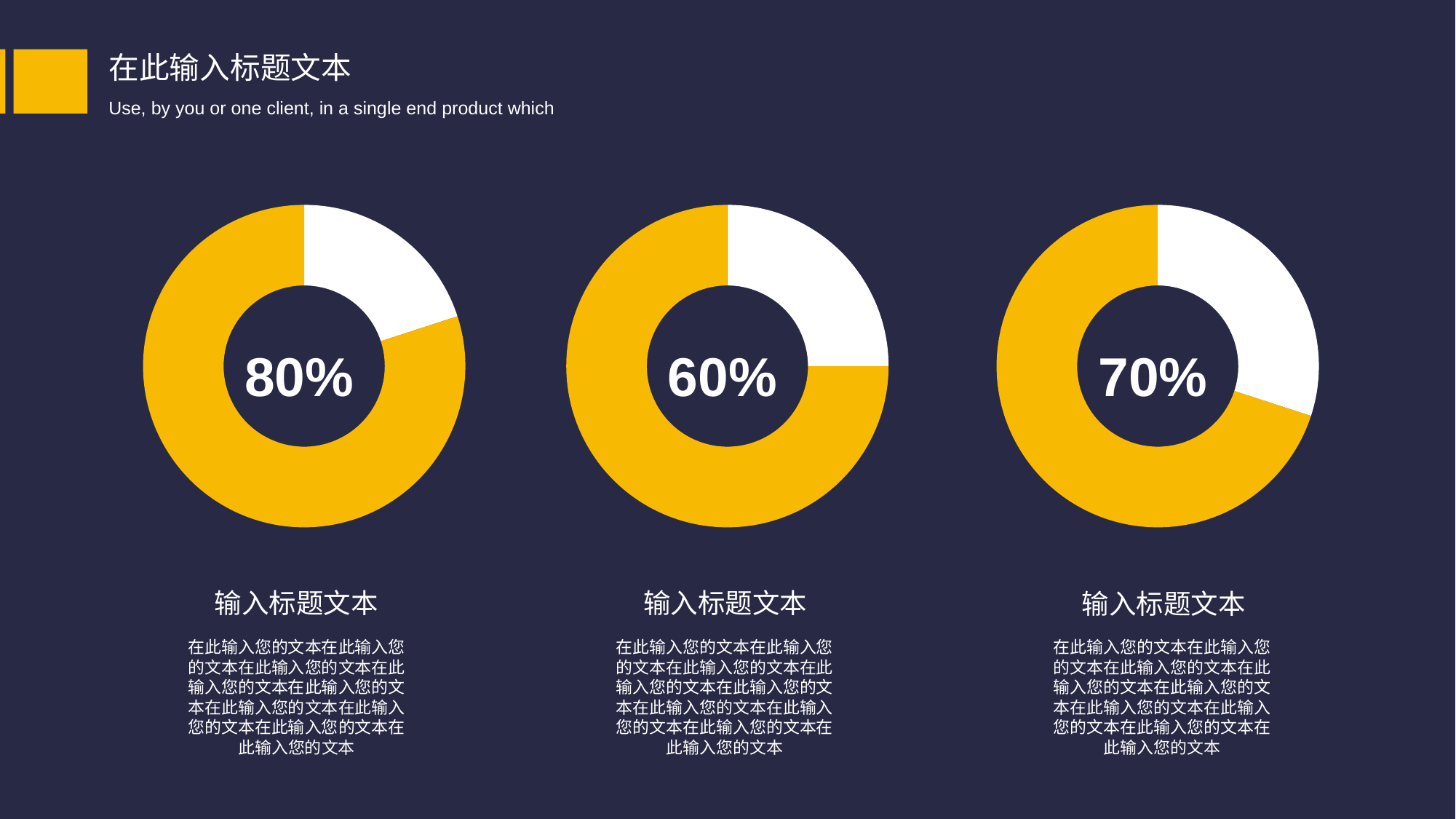

### Chart

| Category | 销售额 |
|---|---|
| 第一季度 | 20.0 |
| 第二季度 | 80.0 |

### Chart

| Category | 销售额 |
|---|---|
| 第一季度 | 20.0 |
| 第二季度 | 60.0 |

### Chart

| Category | 销售额 |
|---|---|
| 第一季度 | 30.0 |
| 第二季度 | 70.0 |
80%
60%
70%
输入标题文本
在此输入您的文本在此输入您的文本在此输入您的文本在此输入您的文本在此输入您的文本在此输入您的文本在此输入您的文本在此输入您的文本在此输入您的文本
输入标题文本
在此输入您的文本在此输入您的文本在此输入您的文本在此输入您的文本在此输入您的文本在此输入您的文本在此输入您的文本在此输入您的文本在此输入您的文本
输入标题文本
在此输入您的文本在此输入您的文本在此输入您的文本在此输入您的文本在此输入您的文本在此输入您的文本在此输入您的文本在此输入您的文本在此输入您的文本